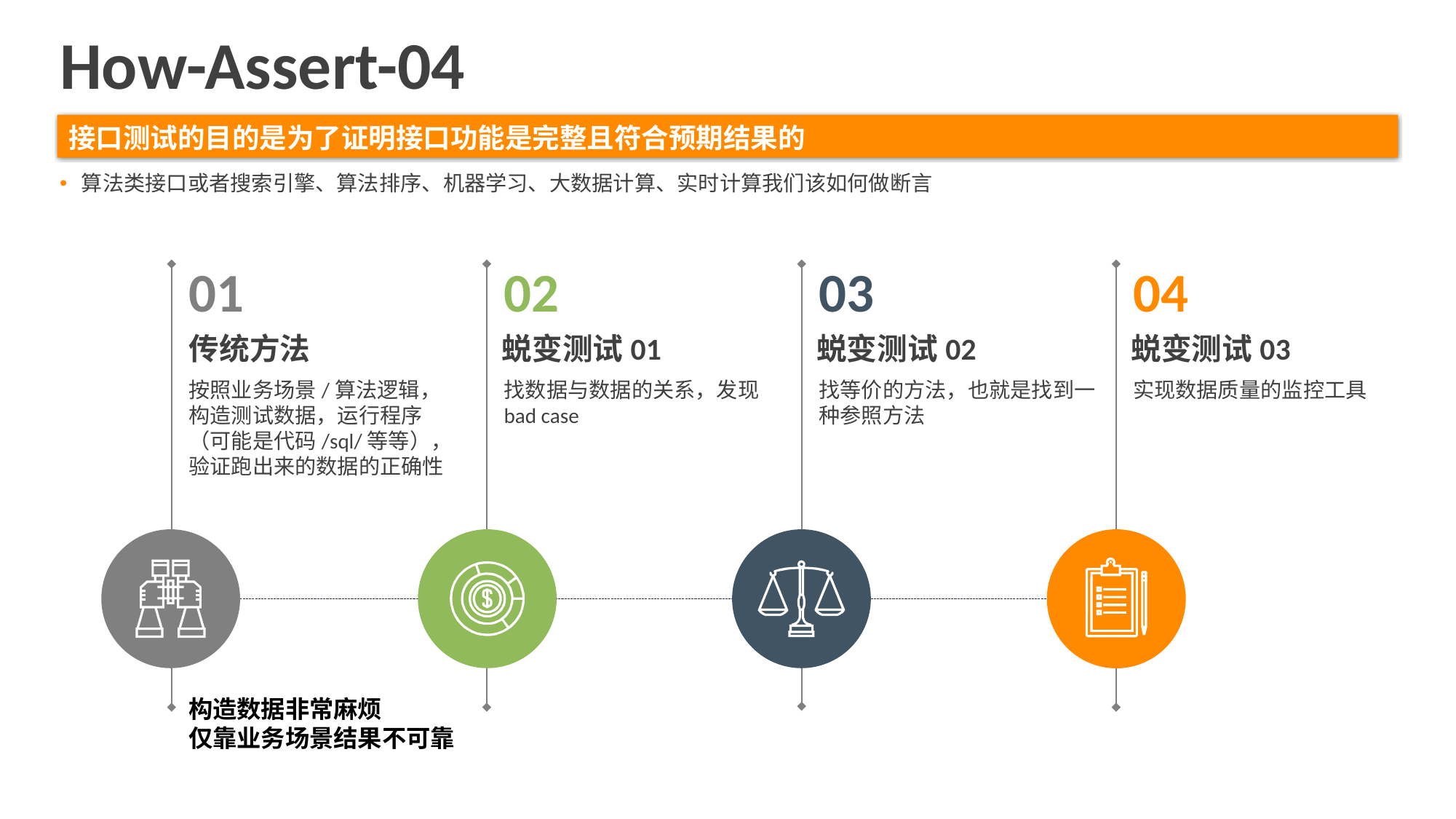

How-Assert-04

接口测试的目的是为了证明接口功能是完整且符合预期结果的
算法类接口或者搜索引擎、算法排序、机器学习、大数据计算、实时计算我们该如何做断言
01
传统方法
按照业务场景/算法逻辑，构造测试数据，运行程序（可能是代码/sql/等等），验证跑出来的数据的正确性
02
蜕变测试01
找数据与数据的关系，发现bad case
03
蜕变测试02
找等价的方法，也就是找到一种参照方法
04
蜕变测试03
实现数据质量的监控工具

构造数据非常麻烦
仅靠业务场景结果不可靠